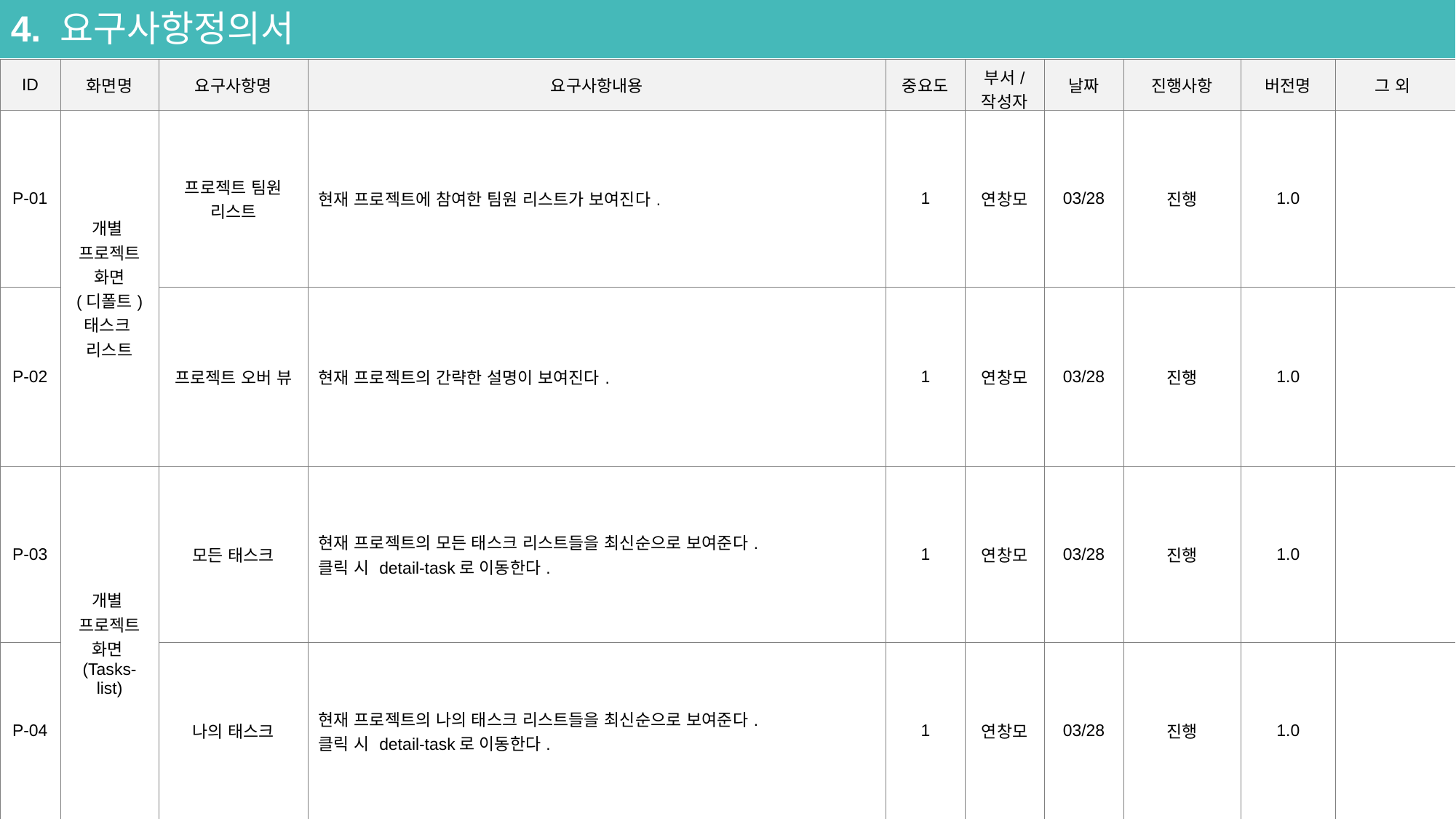

4. 요구사항정의서

| ID | 화면명 | 요구사항명 | 요구사항내용 | 중요도 | 부서/ 작성자 | 날짜 | 진행사항 | 버전명 | 그 외 |
| --- | --- | --- | --- | --- | --- | --- | --- | --- | --- |
| P-01 | 개별 프로젝트 화면 (디폴트) 태스크 리스트 | 프로젝트 팀원 리스트 | 현재 프로젝트에 참여한 팀원 리스트가 보여진다. | 1 | 연창모 | 03/28 | 진행 | 1.0 |  |
| P-02 | 태스크 리스트 | 프로젝트 오버 뷰 | 현재 프로젝트의 간략한 설명이 보여진다. | 1 | 연창모 | 03/28 | 진행 | 1.0 |  |
| P-03 | 개별 프로젝트 화면(Tasks-list) | 모든 태스크 | 현재 프로젝트의 모든 태스크 리스트들을 최신순으로 보여준다. 클릭 시 detail-task로 이동한다. | 1 | 연창모 | 03/28 | 진행 | 1.0 |  |
| P-04 |  | 나의 태스크 | 현재 프로젝트의 나의 태스크 리스트들을 최신순으로 보여준다. 클릭 시 detail-task로 이동한다. | 1 | 연창모 | 03/28 | 진행 | 1.0 |  |